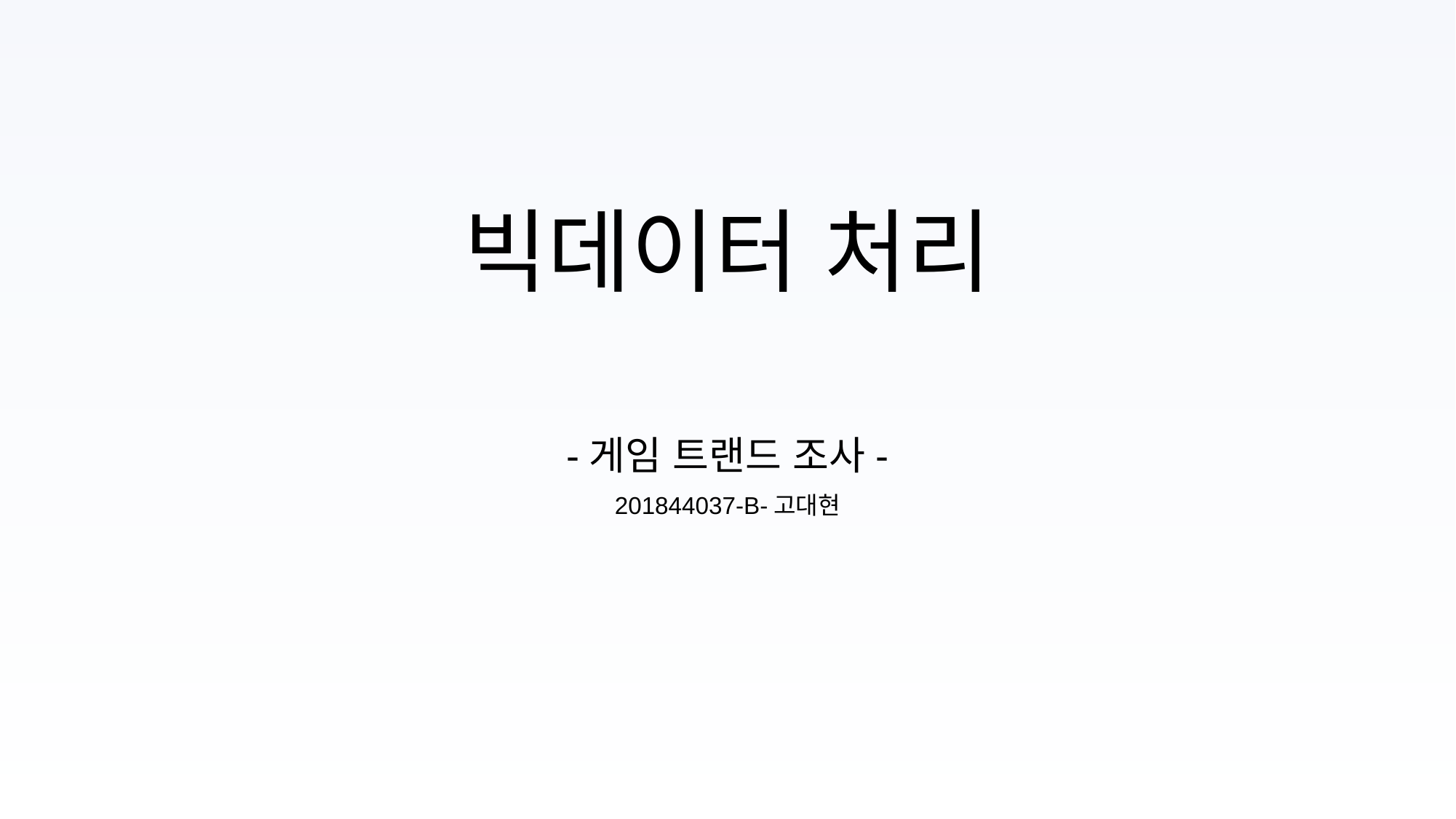

# 빅데이터 처리
-게임 트랜드 조사-
201844037-B-고대현